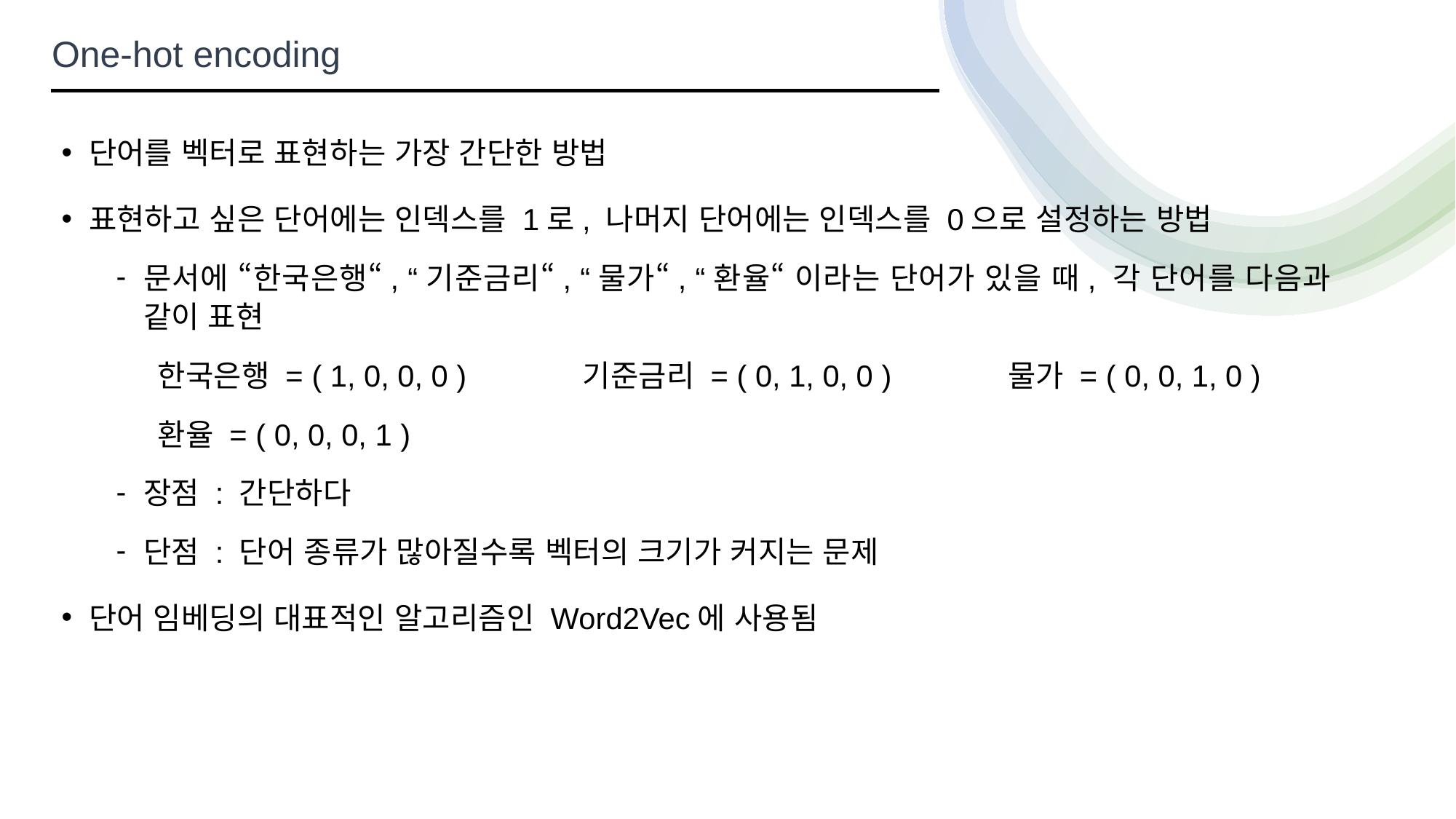

One-hot encoding
단어를 벡터로 표현하는 가장 간단한 방법
표현하고 싶은 단어에는 인덱스를 1로, 나머지 단어에는 인덱스를 0으로 설정하는 방법
문서에 “한국은행“, “기준금리“, “물가“, “환율“ 이라는 단어가 있을 때, 각 단어를 다음과 같이 표현
    한국은행 = ( 1, 0, 0, 0 )             기준금리 = ( 0, 1, 0, 0 )             물가 = ( 0, 0, 1, 0 )
    환율 = ( 0, 0, 0, 1 )
장점 : 간단하다
단점 : 단어 종류가 많아질수록 벡터의 크기가 커지는 문제
단어 임베딩의 대표적인 알고리즘인 Word2Vec에 사용됨